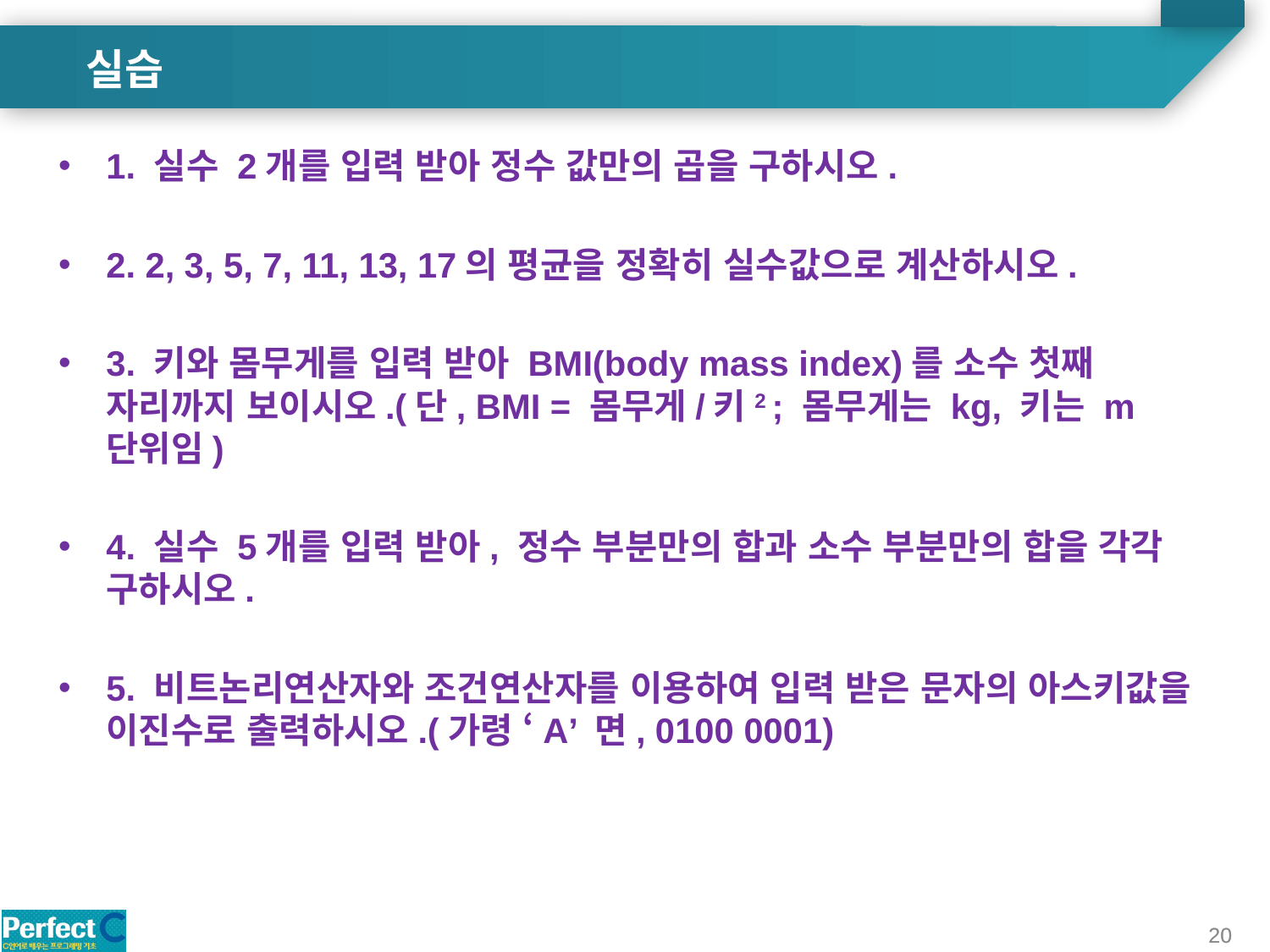

실습
1. 실수 2개를 입력 받아 정수 값만의 곱을 구하시오.

2. 2, 3, 5, 7, 11, 13, 17의 평균을 정확히 실수값으로 계산하시오.

3. 키와 몸무게를 입력 받아 BMI(body mass index)를 소수 첫째 자리까지 보이시오.(단, BMI = 몸무게/키2 ; 몸무게는 kg, 키는 m 단위임)

4. 실수 5개를 입력 받아, 정수 부분만의 합과 소수 부분만의 합을 각각 구하시오.

5. 비트논리연산자와 조건연산자를 이용하여 입력 받은 문자의 아스키값을 이진수로 출력하시오.(가령 ‘A’ 면, 0100 0001)
20